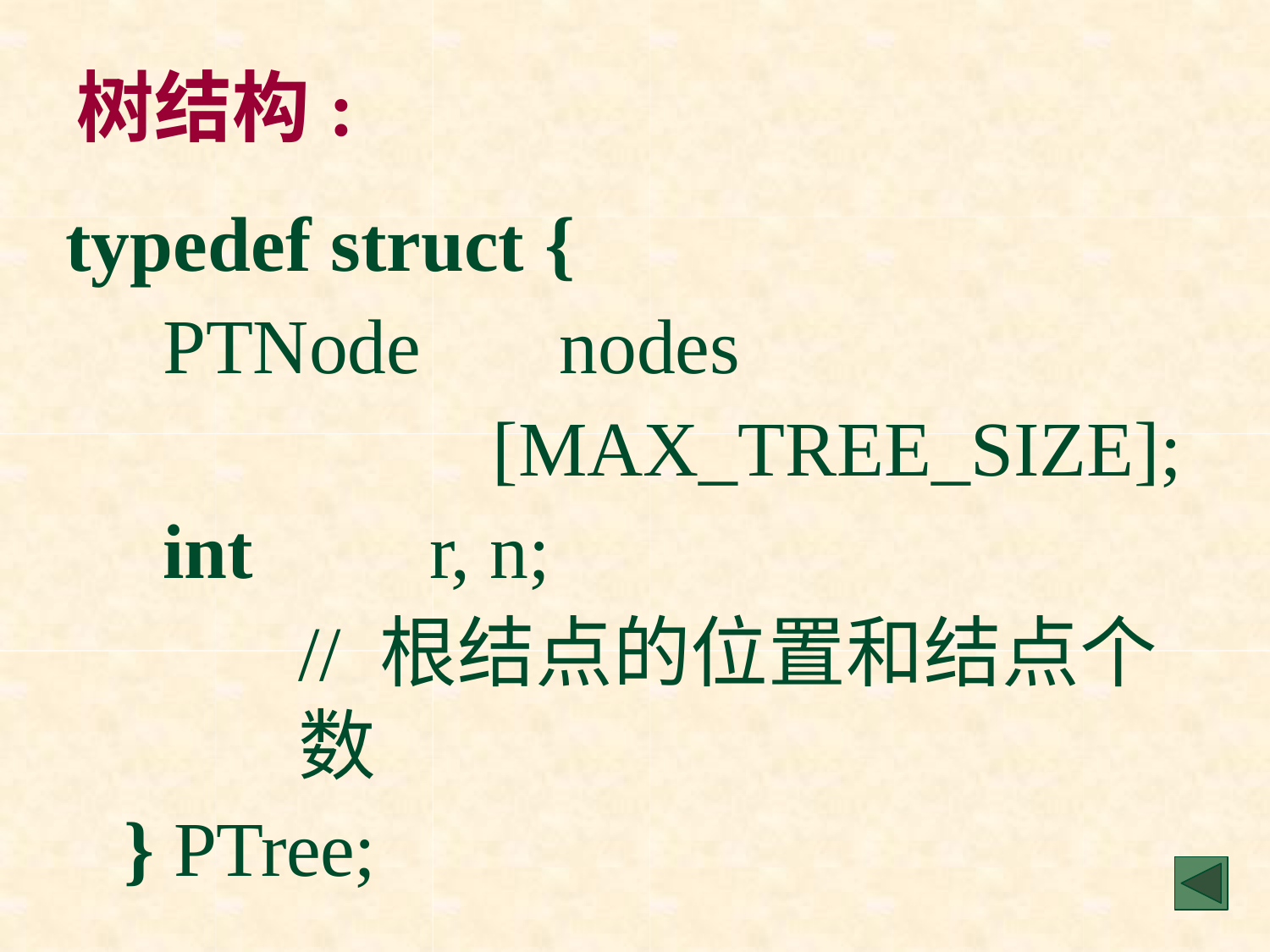

树结构:
typedef struct {
PTNode	nodes
[MAX_TREE_SIZE];
int	r, n;
// 根结点的位置和结点个数
} PTree;